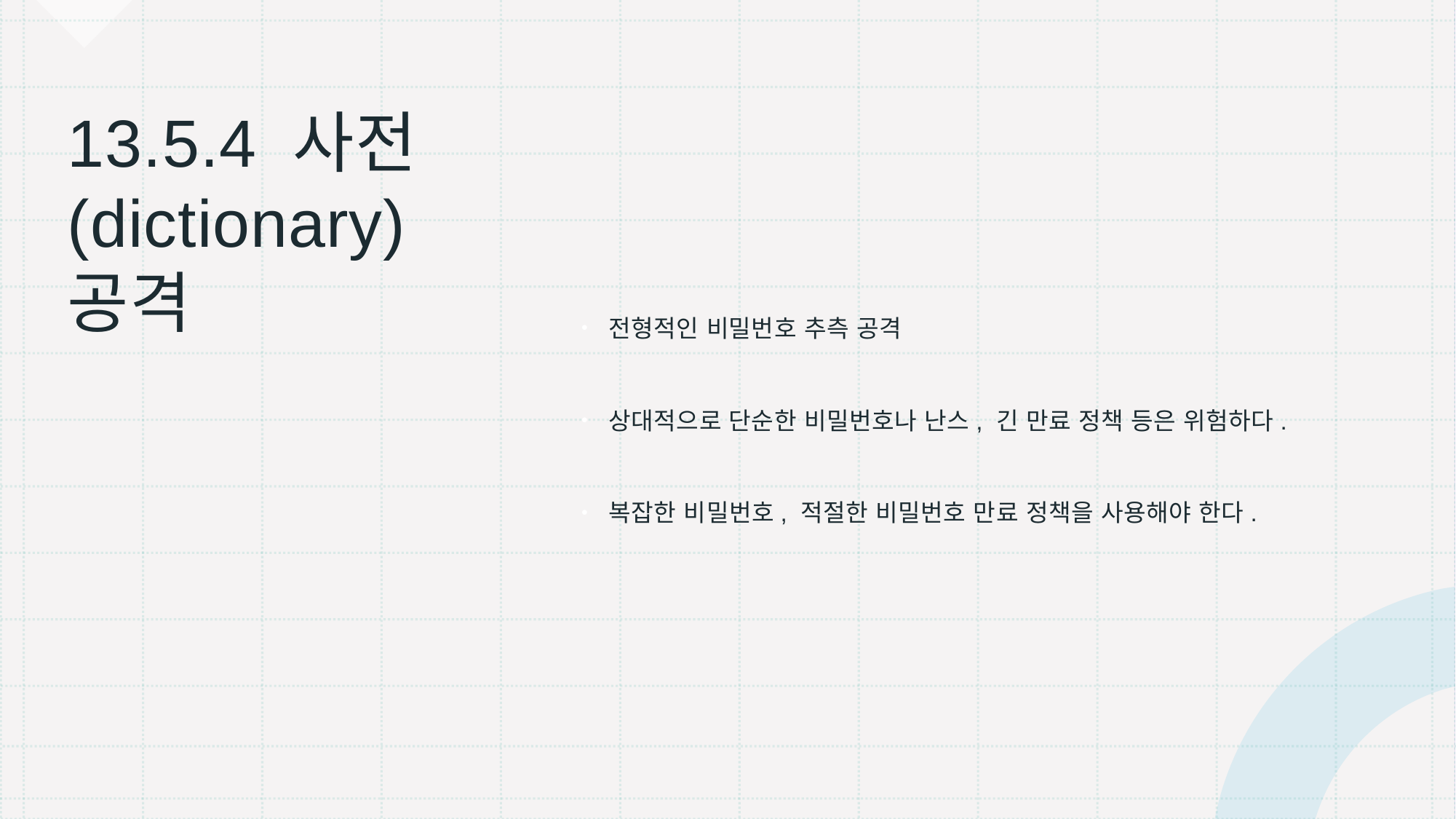

전형적인 비밀번호 추측 공격

상대적으로 단순한 비밀번호나 난스, 긴 만료 정책 등은 위험하다.

복잡한 비밀번호, 적절한 비밀번호 만료 정책을 사용해야 한다.
# 13.5.4 사전(dictionary) 공격